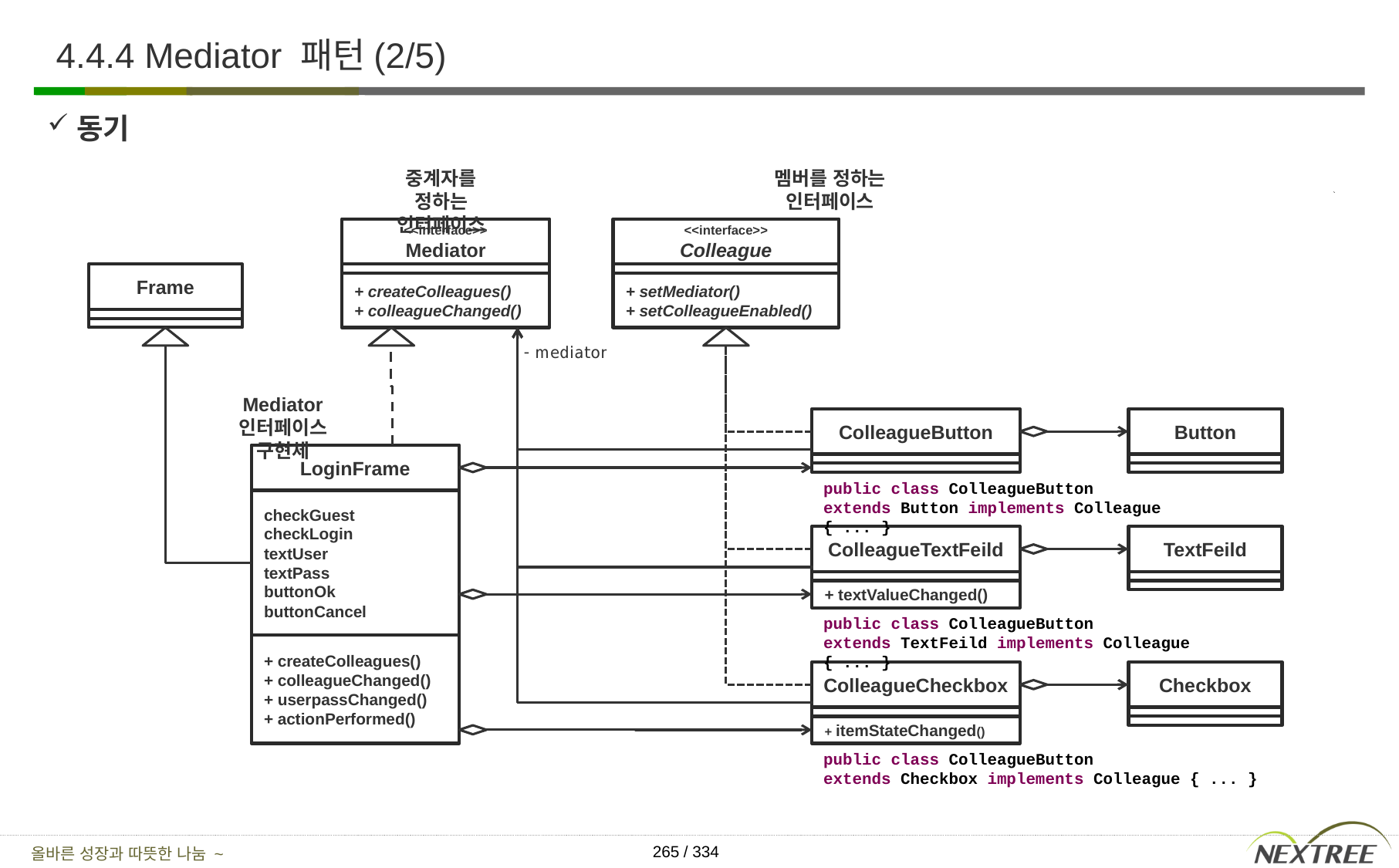

# 4.4.4 Mediator 패턴(2/5)
동기
중계자를 정하는 인터페이스
멤버를 정하는 인터페이스
<<interface>>
Colleague
<<interface>>
Mediator
Frame

+ createColleagues()
+ colleagueChanged()
+ setMediator()
+ setColleagueEnabled()

- mediator
Mediator 인터페이스 구현체
ColleagueButton
Button

LoginFrame

public class ColleagueButton
extends Button implements Colleague { ... }
checkGuest
checkLogin
textUser
textPass
buttonOk
buttonCancel
ColleagueTextFeild
TextFeild

+ textValueChanged()

public class ColleagueButton
extends TextFeild implements Colleague { ... }
+ createColleagues()
+ colleagueChanged()
+ userpassChanged()
+ actionPerformed()
ColleagueCheckbox
Checkbox

+ itemStateChanged()

public class ColleagueButton
extends Checkbox implements Colleague { ... }